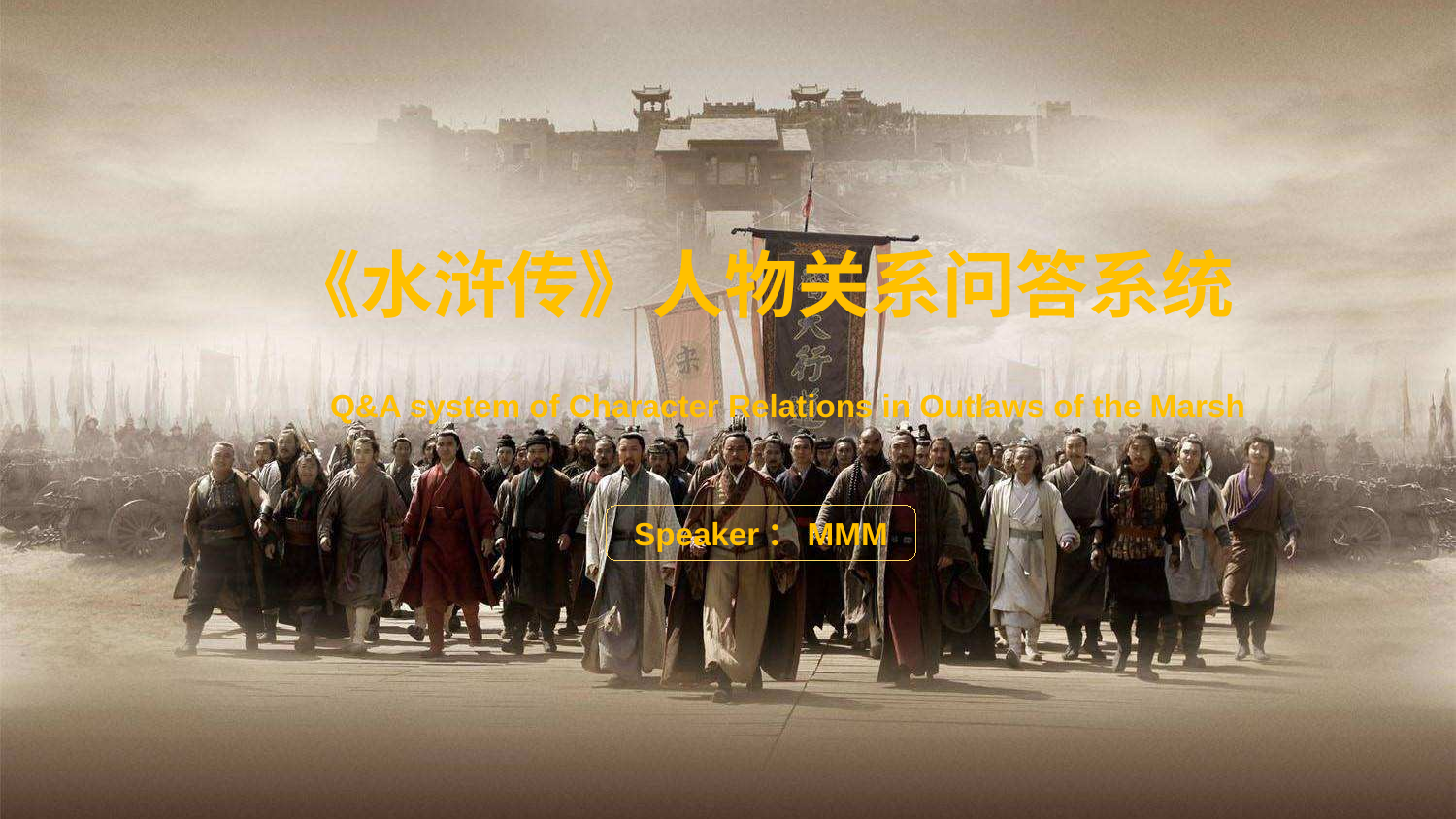

《水浒传》人物关系问答系统
Q&A system of Character Relations in Outlaws of the Marsh
Speaker：MMM